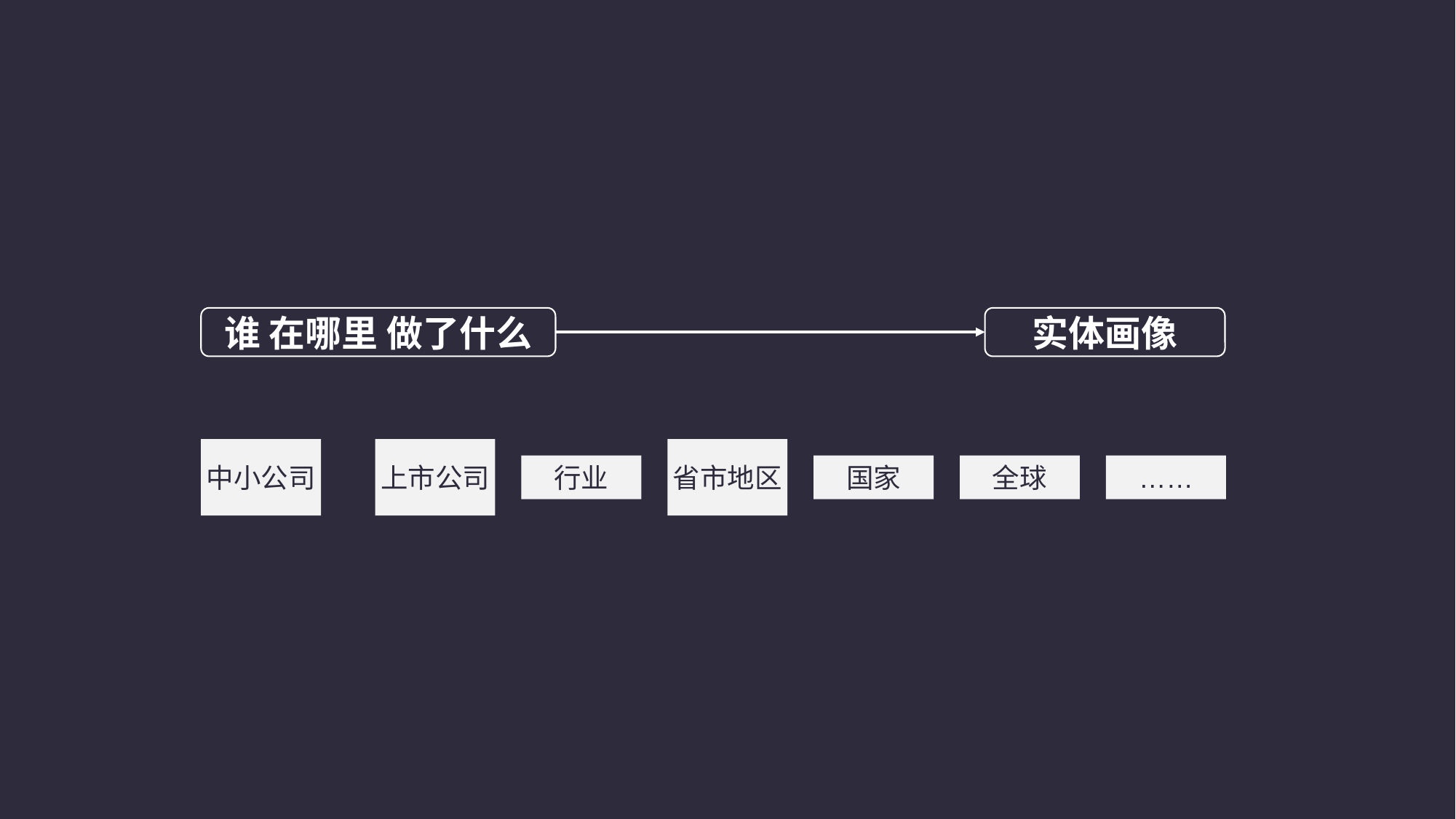

谁 在哪里 做了什么
实体画像
中小公司
上市公司
行业
省市地区
国家
全球
……
38